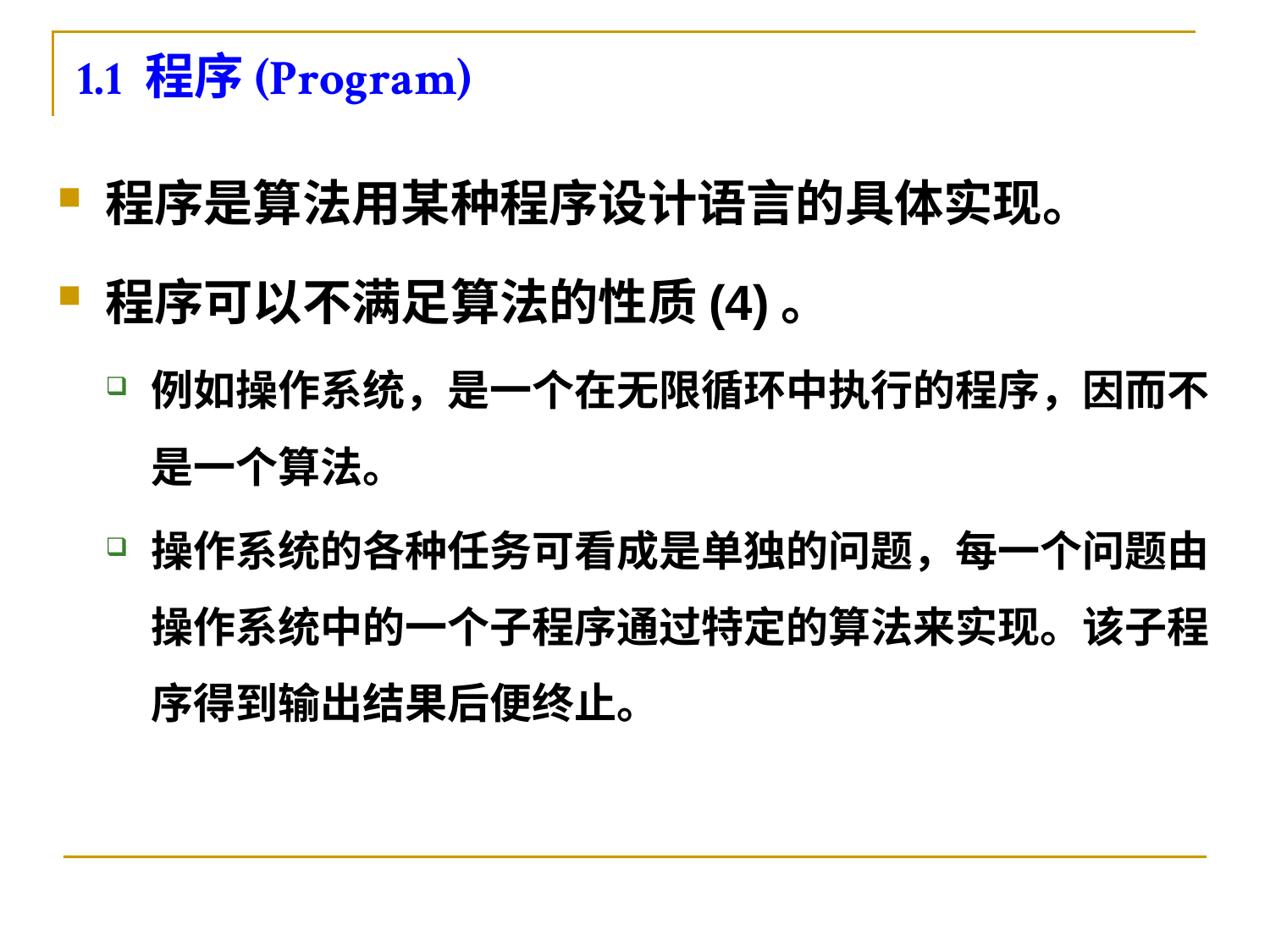

# 1.1 程序(Program)
程序是算法用某种程序设计语言的具体实现。
程序可以不满足算法的性质(4)。
例如操作系统，是一个在无限循环中执行的程序，因而不是一个算法。
操作系统的各种任务可看成是单独的问题，每一个问题由操作系统中的一个子程序通过特定的算法来实现。该子程序得到输出结果后便终止。